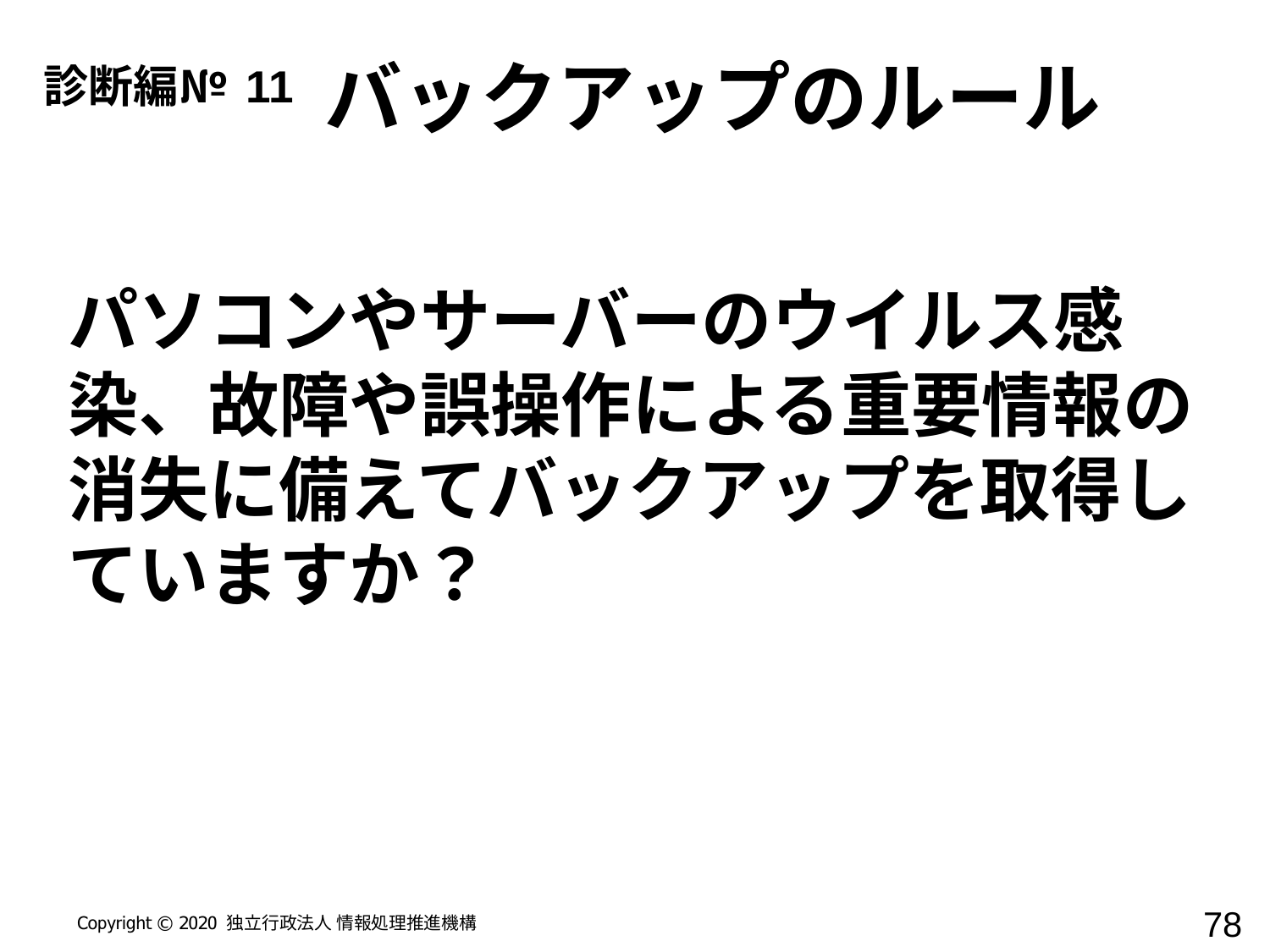

# 診断編№11 バックアップのルール

パソコンやサーバーのウイルス感染、故障や誤操作による重要情報の消失に備えてバックアップを取得していますか？